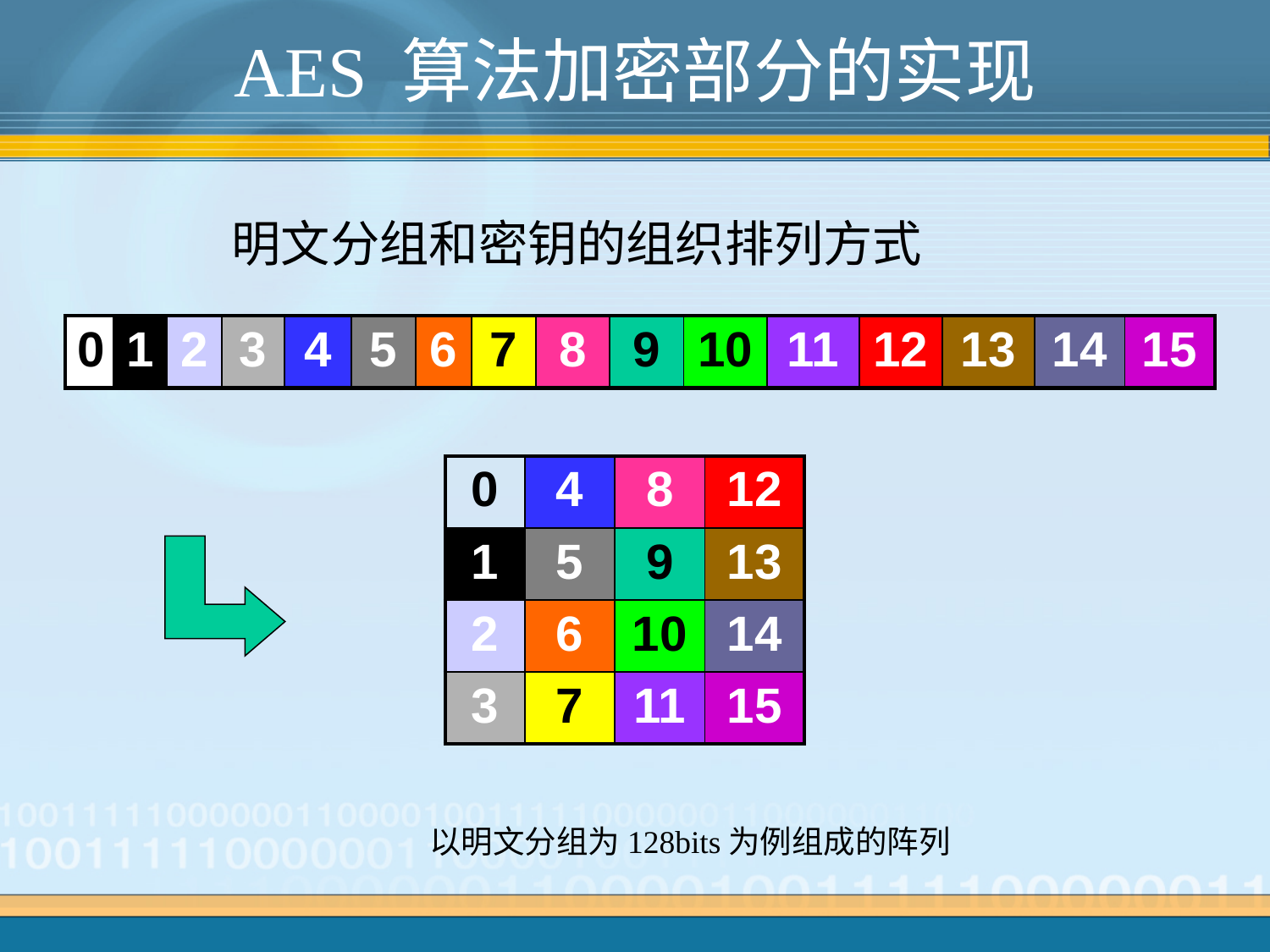

# AES 算法加密部分的实现
明文分组和密钥的组织排列方式

| 0 | 1 | 2 | 3 | 4 | 5 | 6 | 7 | 8 | 9 | 10 | 11 | 12 | 13 | 14 | 15 |
| --- | --- | --- | --- | --- | --- | --- | --- | --- | --- | --- | --- | --- | --- | --- | --- |
| 0 | 4 | 8 | 12 |
| --- | --- | --- | --- |
| 1 | 5 | 9 | 13 |
| 2 | 6 | 10 | 14 |
| 3 | 7 | 11 | 15 |

以明文分组为128bits为例组成的阵列